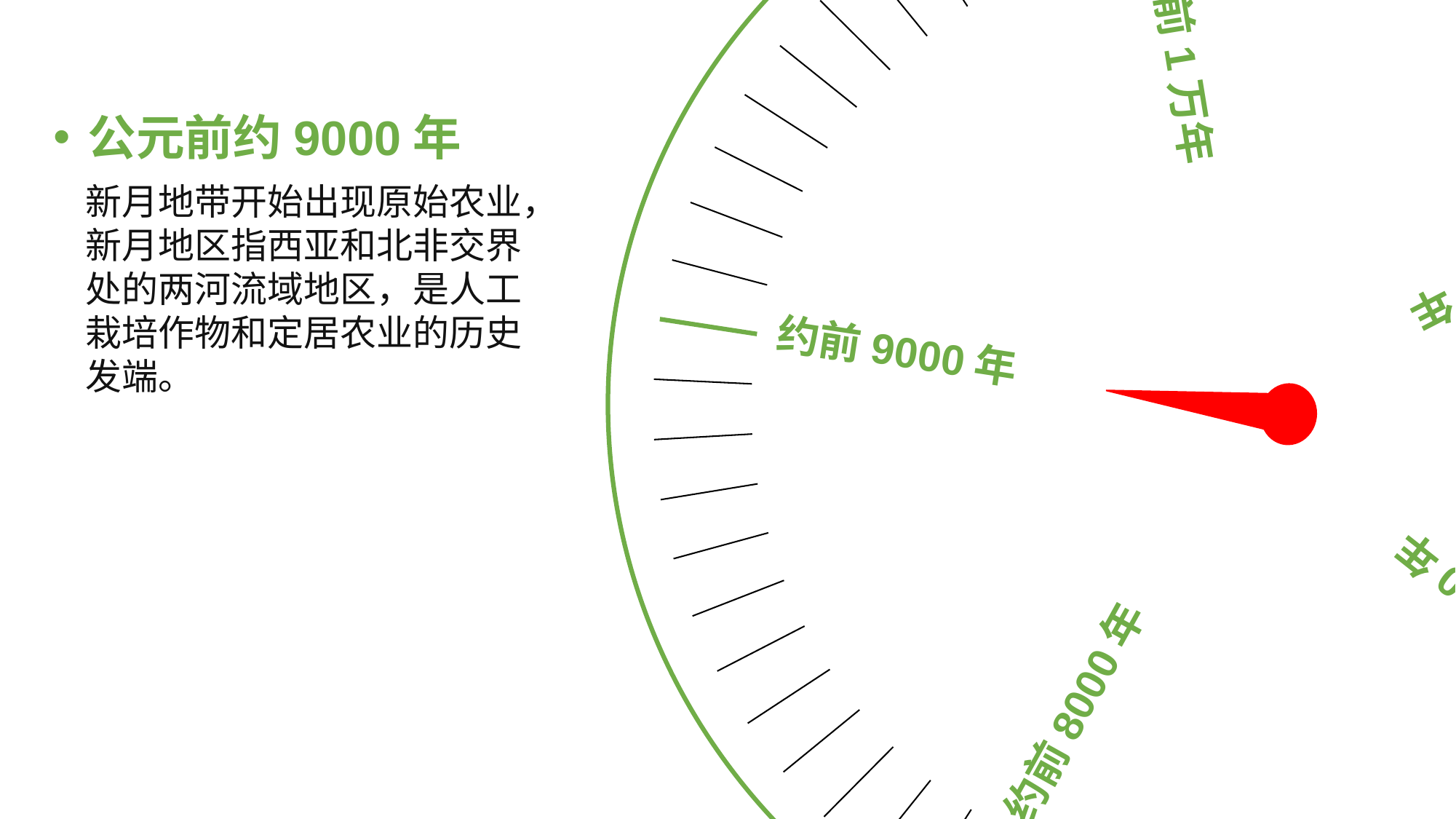

约前1万年
约前12000年
约前9000年
约前6000年
约前8000年
公元前约9000年
新月地带开始出现原始农业，新月地区指西亚和北非交界处的两河流域地区，是人工栽培作物和定居农业的历史发端。